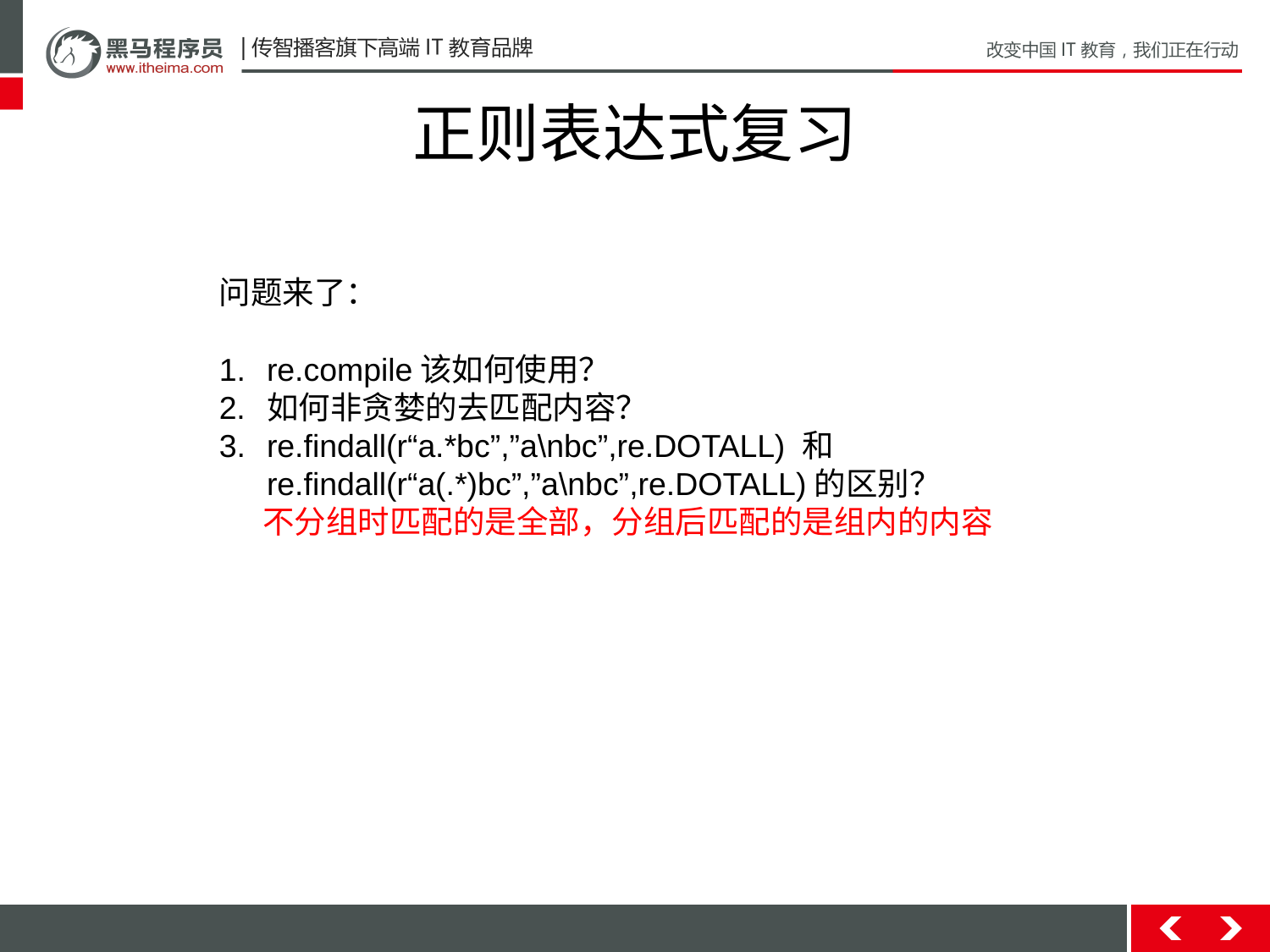

# 正则表达式复习
问题来了：
re.compile该如何使用？
如何非贪婪的去匹配内容？
re.findall(r“a.*bc”,”a\nbc”,re.DOTALL) 和re.findall(r“a(.*)bc”,”a\nbc”,re.DOTALL)的区别？
     不分组时匹配的是全部，分组后匹配的是组内的内容